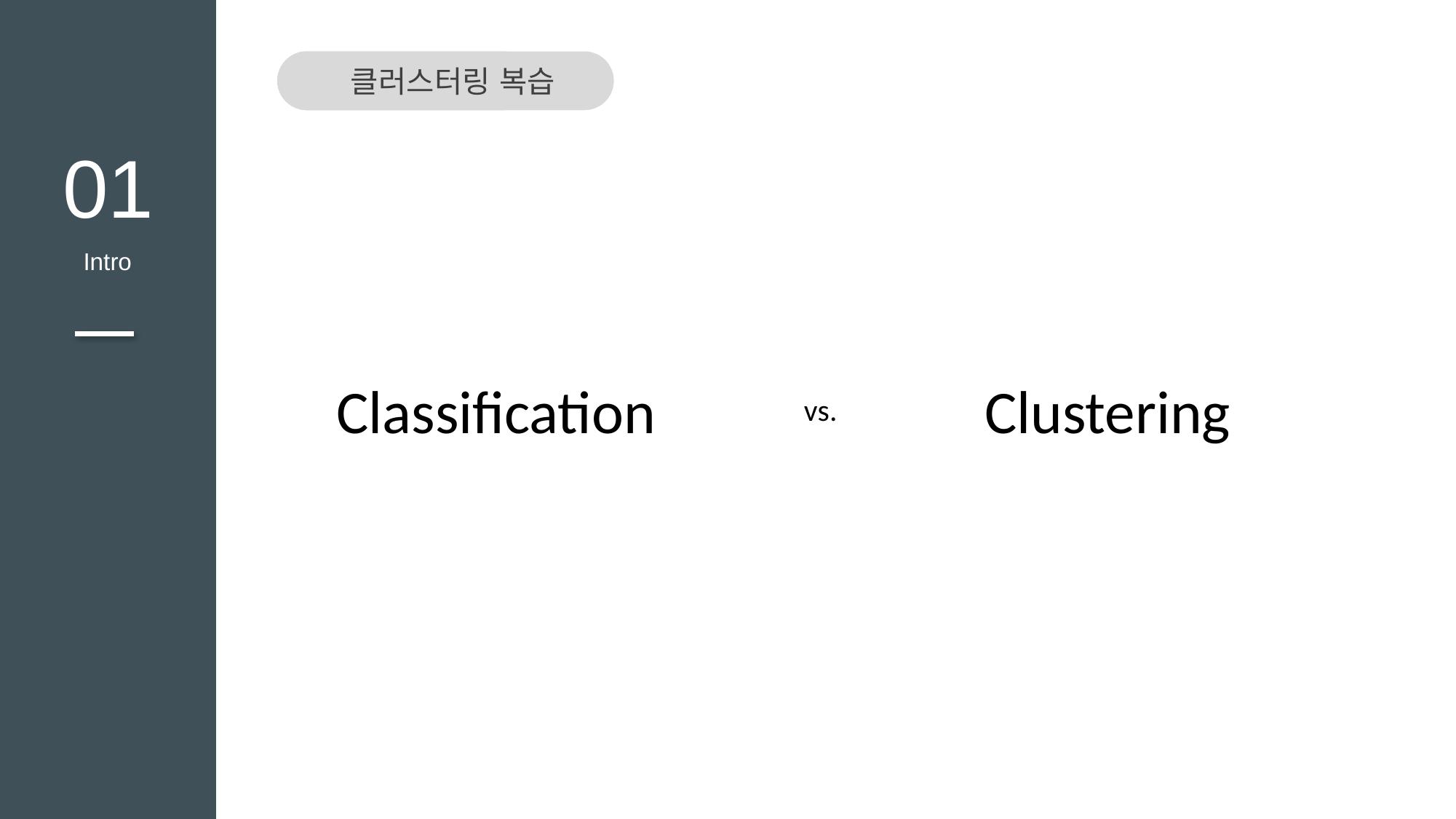

클러스터링 복습
TITLE을 입력하세요
01
Intro
Classification
Clustering
vs.